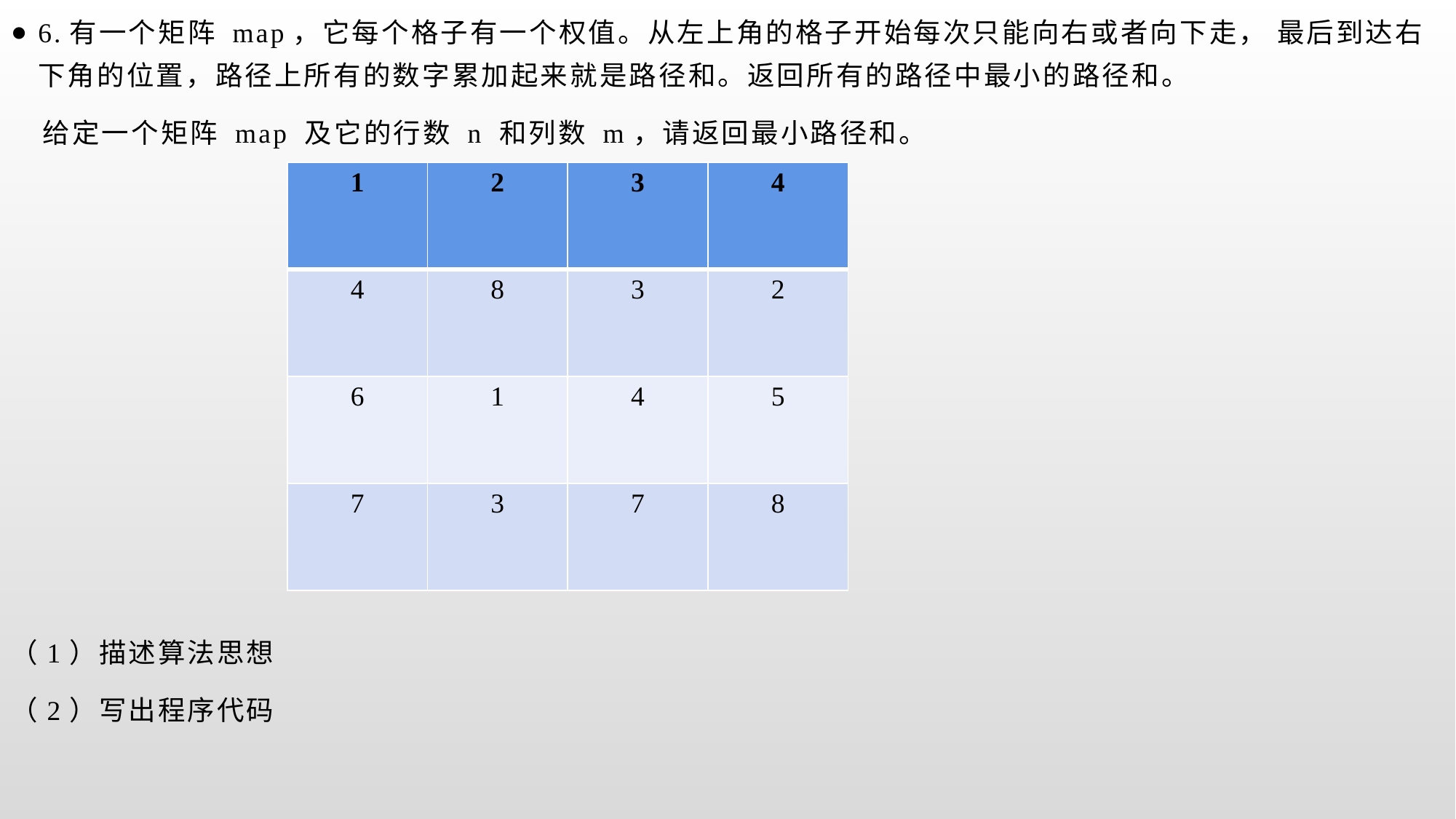

6.有一个矩阵 map，它每个格子有一个权值。从左上角的格子开始每次只能向右或者向下走， 最后到达右下角的位置，路径上所有的数字累加起来就是路径和。返回所有的路径中最小的路径和。
   给定一个矩阵 map 及它的行数 n 和列数 m，请返回最小路径和。

（1）描述算法思想
（2）写出程序代码
| 1 | 2 | 3 | 4 |
| --- | --- | --- | --- |
| 4 | 8 | 3 | 2 |
| 6 | 1 | 4 | 5 |
| 7 | 3 | 7 | 8 |